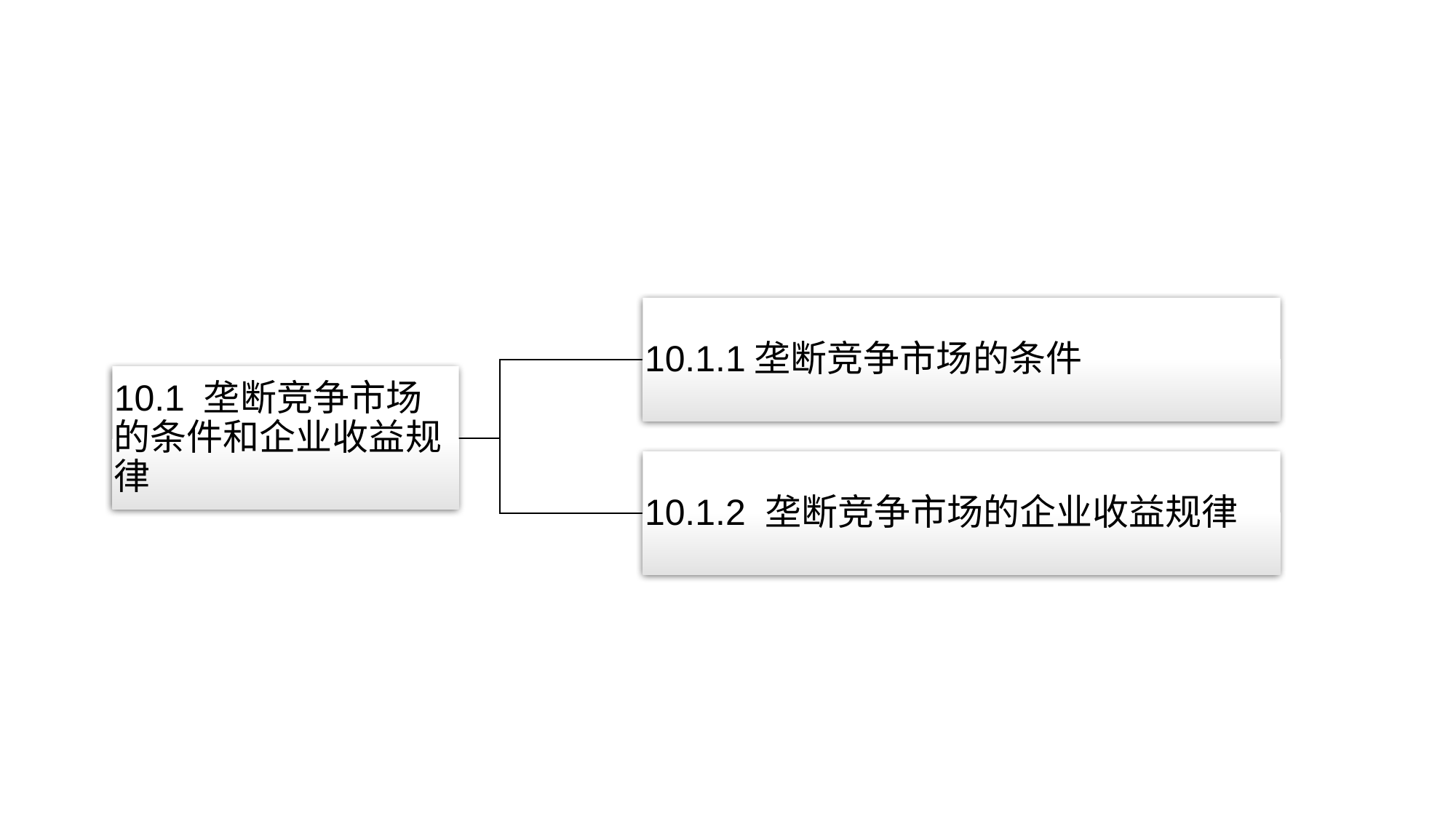

10.1 垄断竞争市场的条件和企业收益规律
10.1.1垄断竞争市场的条件
10.1.2 垄断竞争市场的企业收益规律